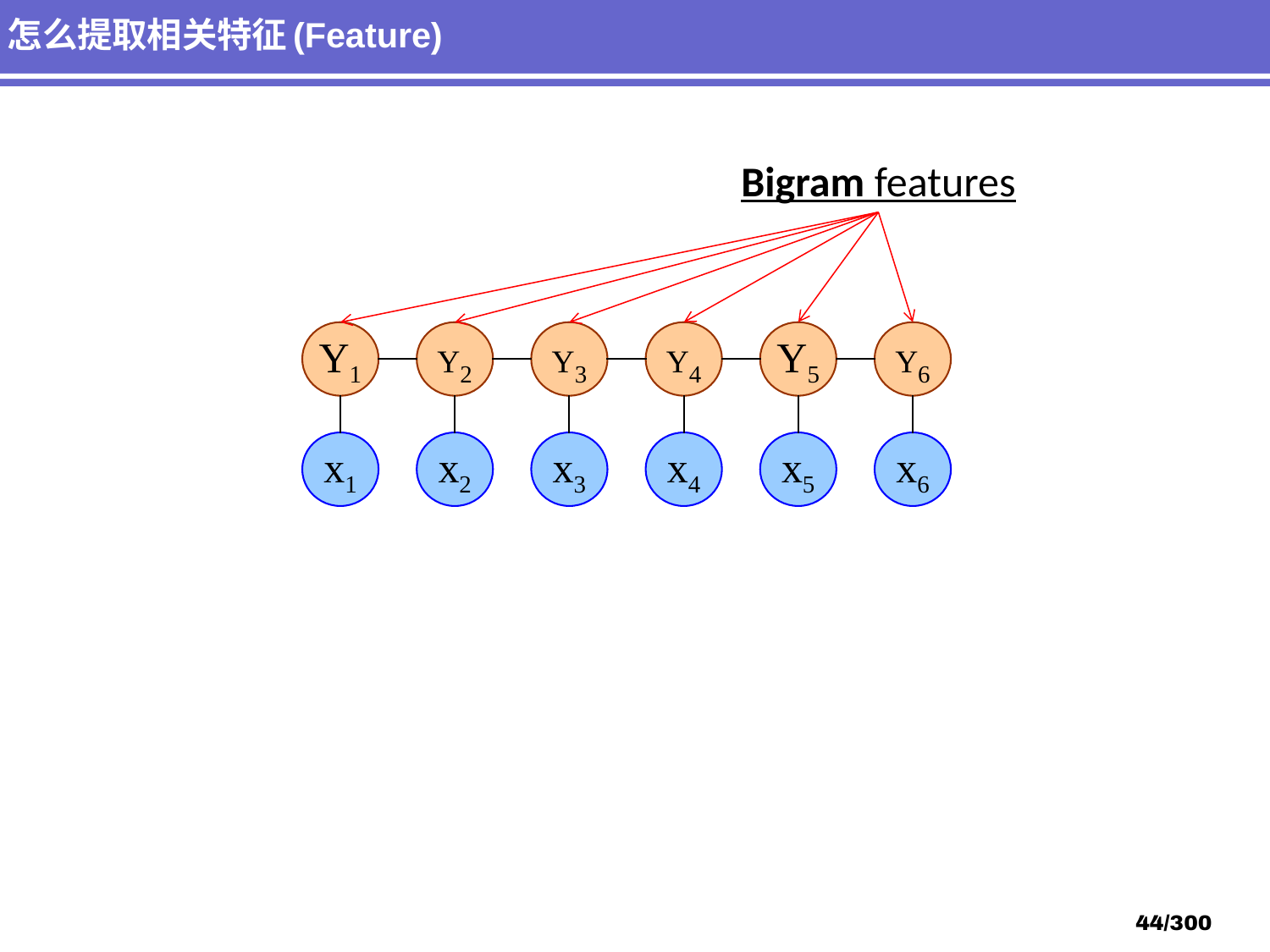

# 怎么提取相关特征(Feature)

Bigram features
Y1
Y2
Y3
Y4
Y5
Y6
x1
x2
x3
x4
x5
x6
44/300